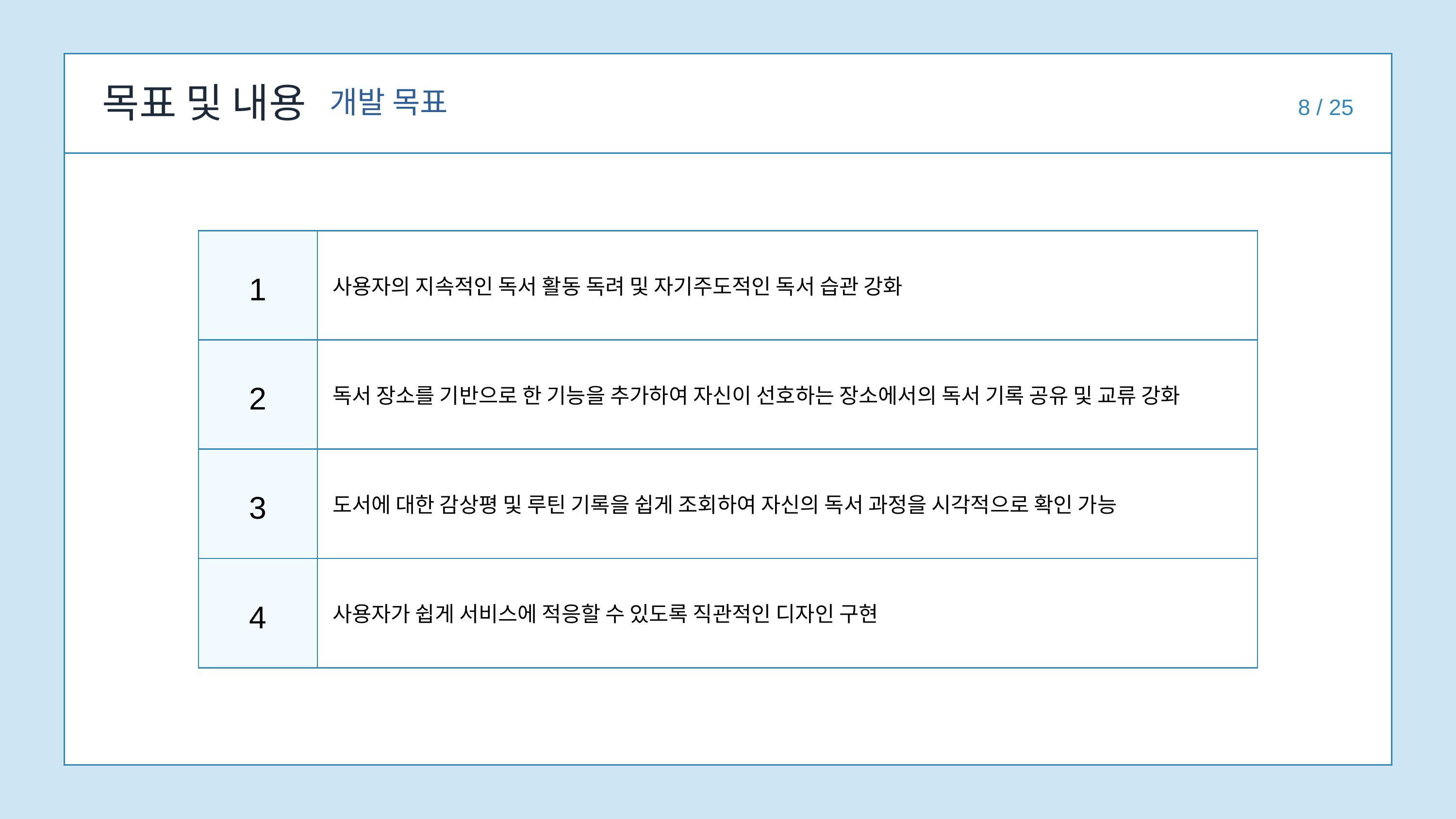

목표 및 내용
개발 목표
8 / 25

| 1 | 사용자의 지속적인 독서 활동 독려 및 자기주도적인 독서 습관 강화 |
| --- | --- |
| 2 | 독서 장소를 기반으로 한 기능을 추가하여 자신이 선호하는 장소에서의 독서 기록 공유 및 교류 강화 |
| 3 | 도서에 대한 감상평 및 루틴 기록을 쉽게 조회하여 자신의 독서 과정을 시각적으로 확인 가능 |
| 4 | 사용자가 쉽게 서비스에 적응할 수 있도록 직관적인 디자인 구현 |